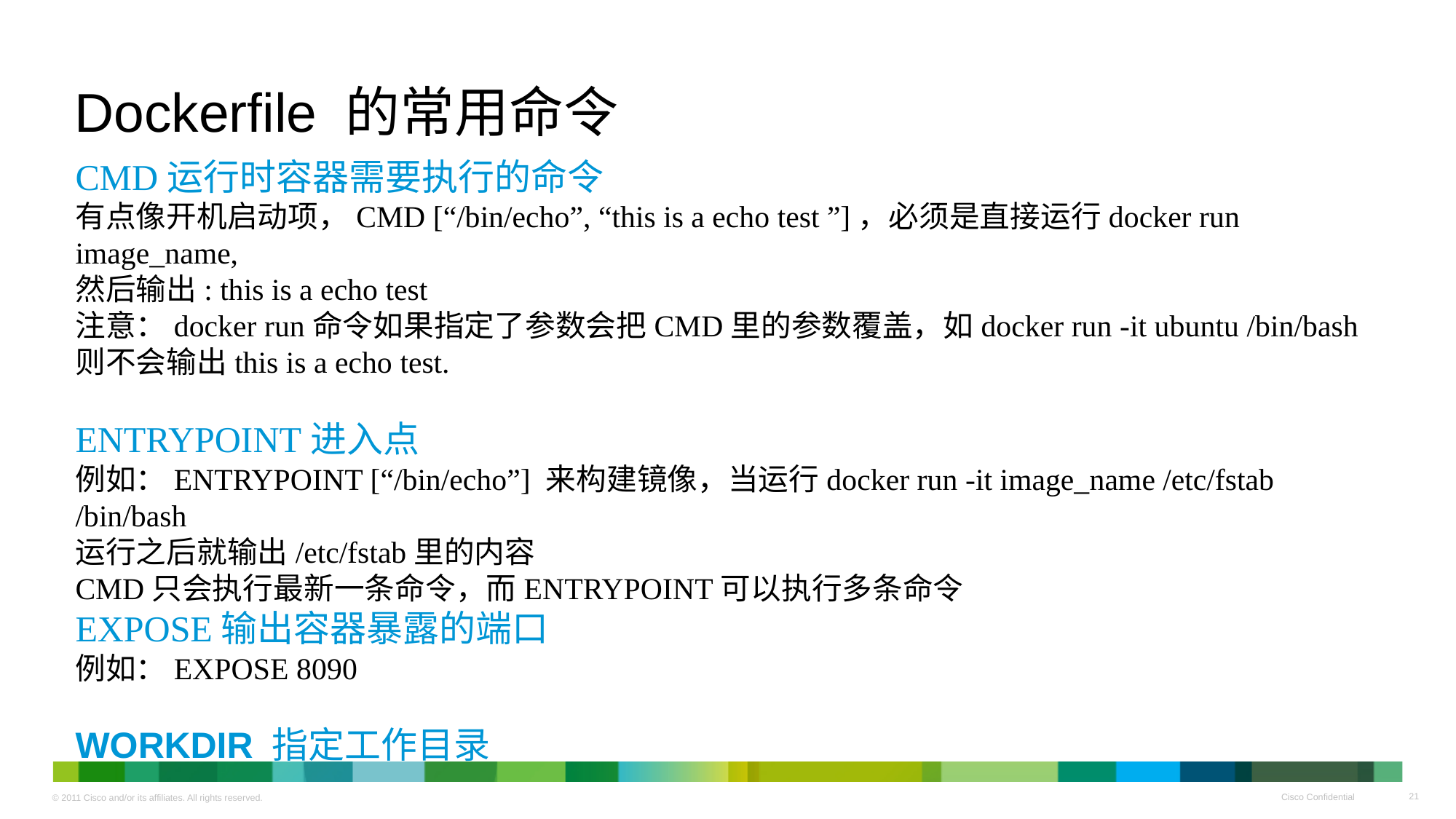

# Dockerfile 的常用命令
CMD运行时容器需要执行的命令
有点像开机启动项，CMD [“/bin/echo”, “this is a echo test ”]，必须是直接运行docker run image_name,
然后输出: this is a echo test
注意：docker run命令如果指定了参数会把CMD里的参数覆盖，如docker run -it ubuntu /bin/bash则不会输出this is a echo test.

ENTRYPOINT进入点
例如：ENTRYPOINT [“/bin/echo”] 来构建镜像，当运行docker run -it image_name /etc/fstab /bin/bash
运行之后就输出/etc/fstab里的内容
CMD只会执行最新一条命令，而ENTRYPOINT可以执行多条命令
EXPOSE输出容器暴露的端口
例如：EXPOSE 8090

WORKDIR 指定工作目录